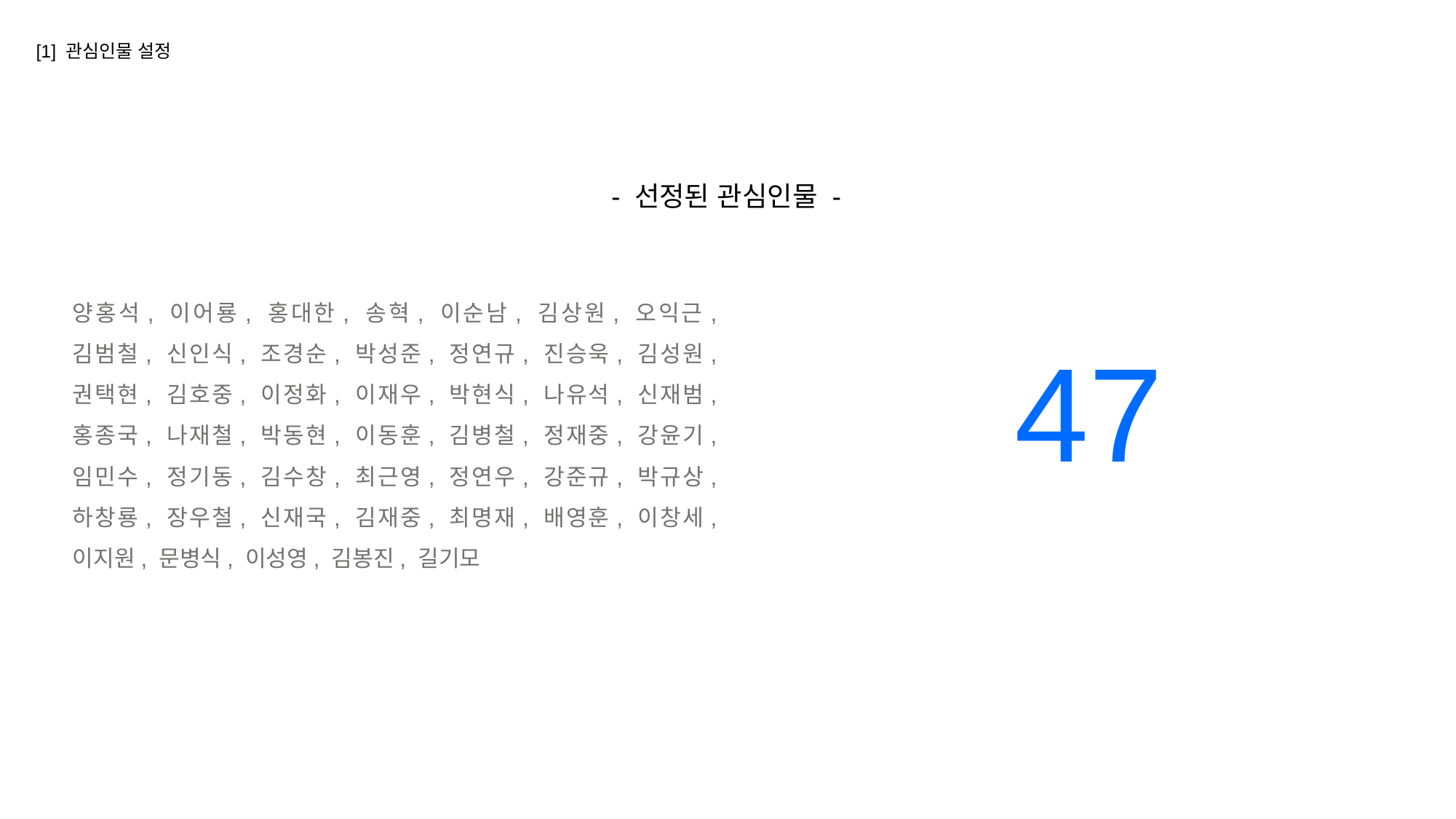

[1] 관심인물 설정
- 선정된 관심인물 -

양홍석, 이어룡, 홍대한, 송혁, 이순남, 김상원, 오익근, 김범철, 신인식, 조경순, 박성준, 정연규, 진승욱, 김성원, 권택현, 김호중, 이정화, 이재우, 박현식, 나유석, 신재범, 홍종국, 나재철, 박동현, 이동훈, 김병철, 정재중, 강윤기, 임민수, 정기동, 김수창, 최근영, 정연우, 강준규, 박규상, 하창룡, 장우철, 신재국, 김재중, 최명재, 배영훈, 이창세, 이지원, 문병식, 이성영, 김봉진, 길기모
47